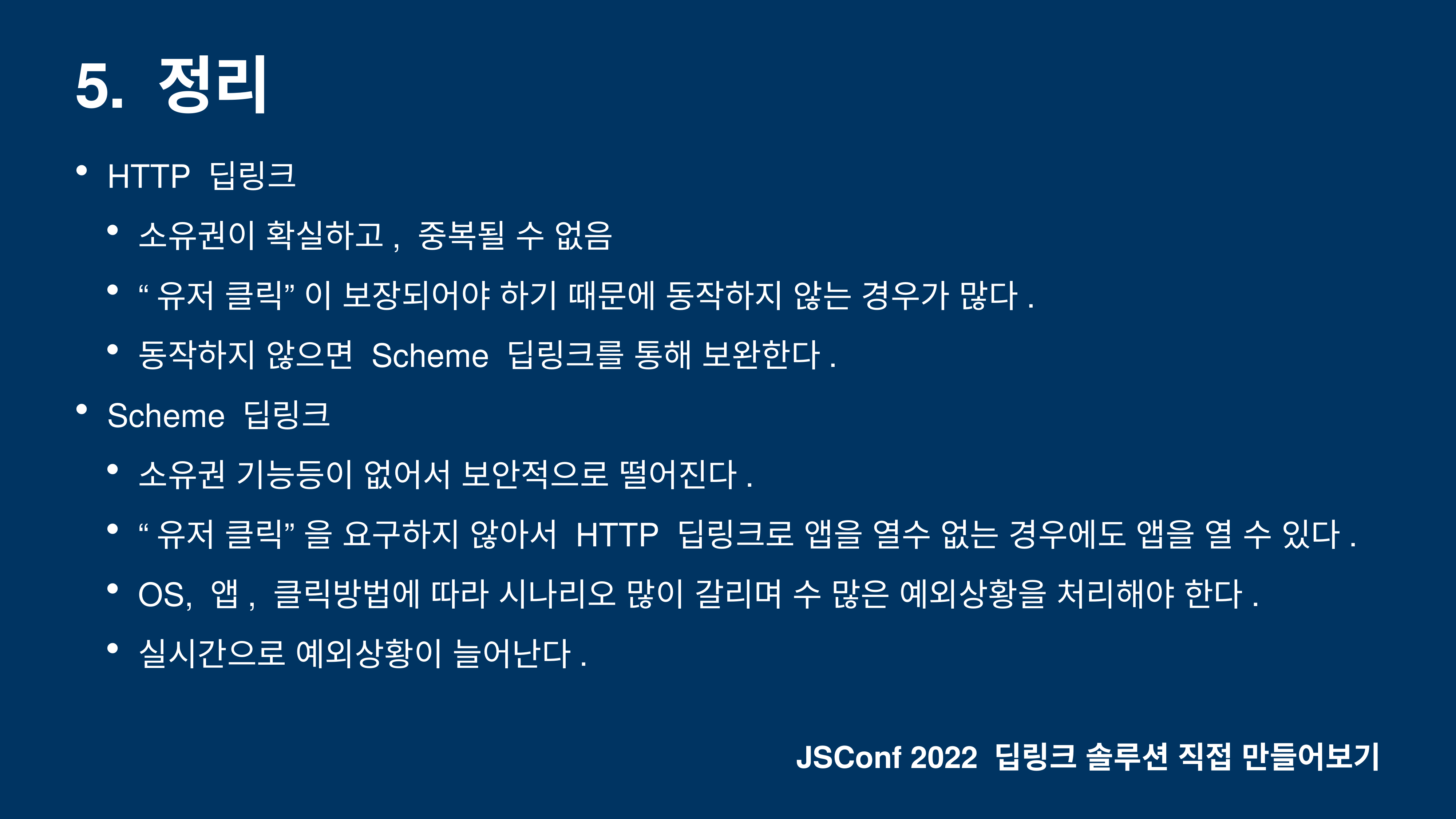

# 5. 정리
HTTP 딥링크
소유권이 확실하고, 중복될 수 없음
“유저 클릭” 이 보장되어야 하기 때문에 동작하지 않는 경우가 많다.
동작하지 않으면 Scheme 딥링크를 통해 보완한다.
Scheme 딥링크
소유권 기능등이 없어서 보안적으로 떨어진다.
“유저 클릭” 을 요구하지 않아서 HTTP 딥링크로 앱을 열수 없는 경우에도 앱을 열 수 있다.
OS, 앱, 클릭방법에 따라 시나리오 많이 갈리며 수 많은 예외상황을 처리해야 한다.
실시간으로 예외상황이 늘어난다.
JSConf 2022 딥링크 솔루션 직접 만들어보기